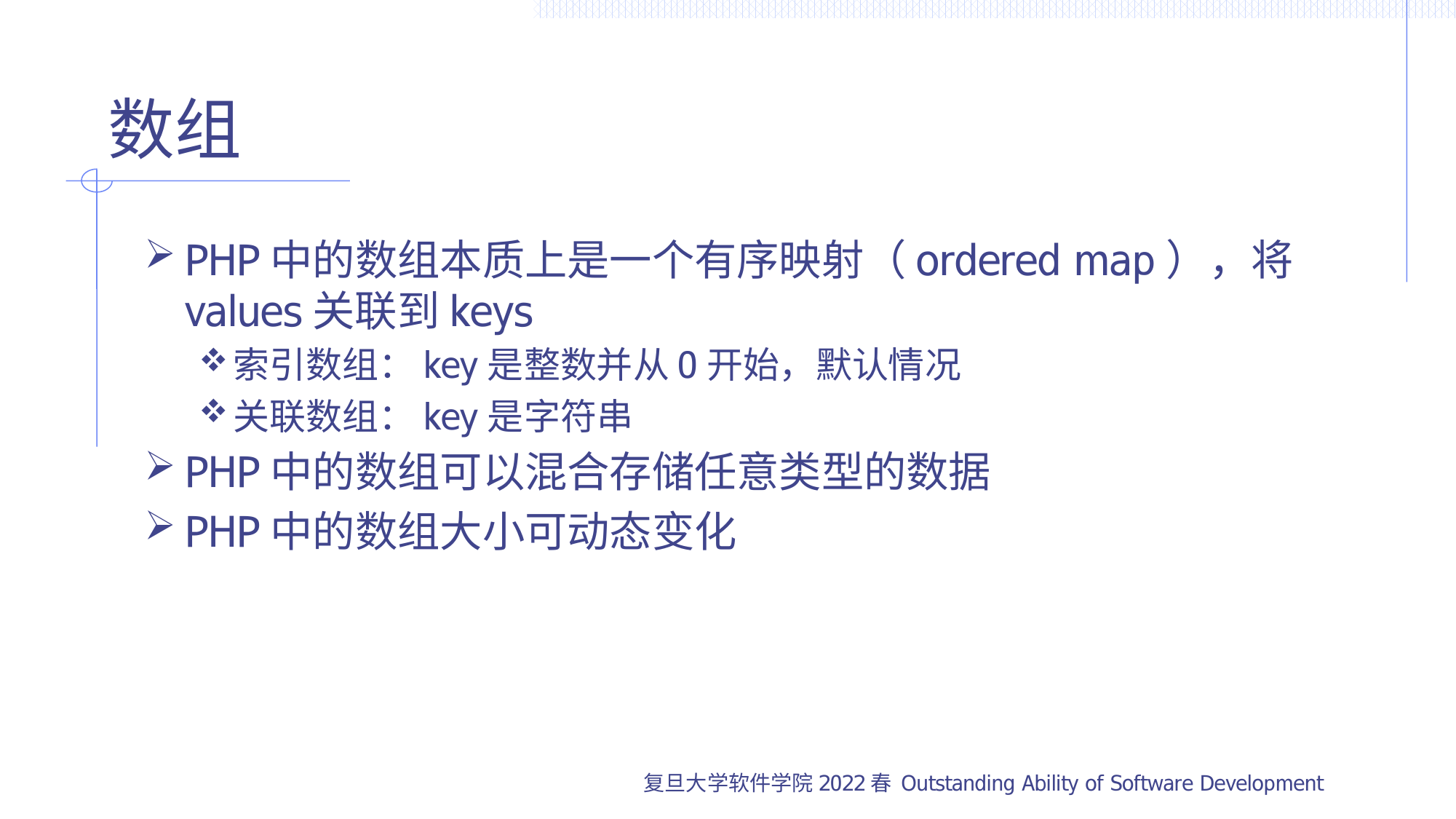

# 数组
PHP中的数组本质上是一个有序映射（ordered map），将values关联到keys
索引数组：key是整数并从0开始，默认情况
关联数组：key是字符串
PHP中的数组可以混合存储任意类型的数据
PHP中的数组大小可动态变化